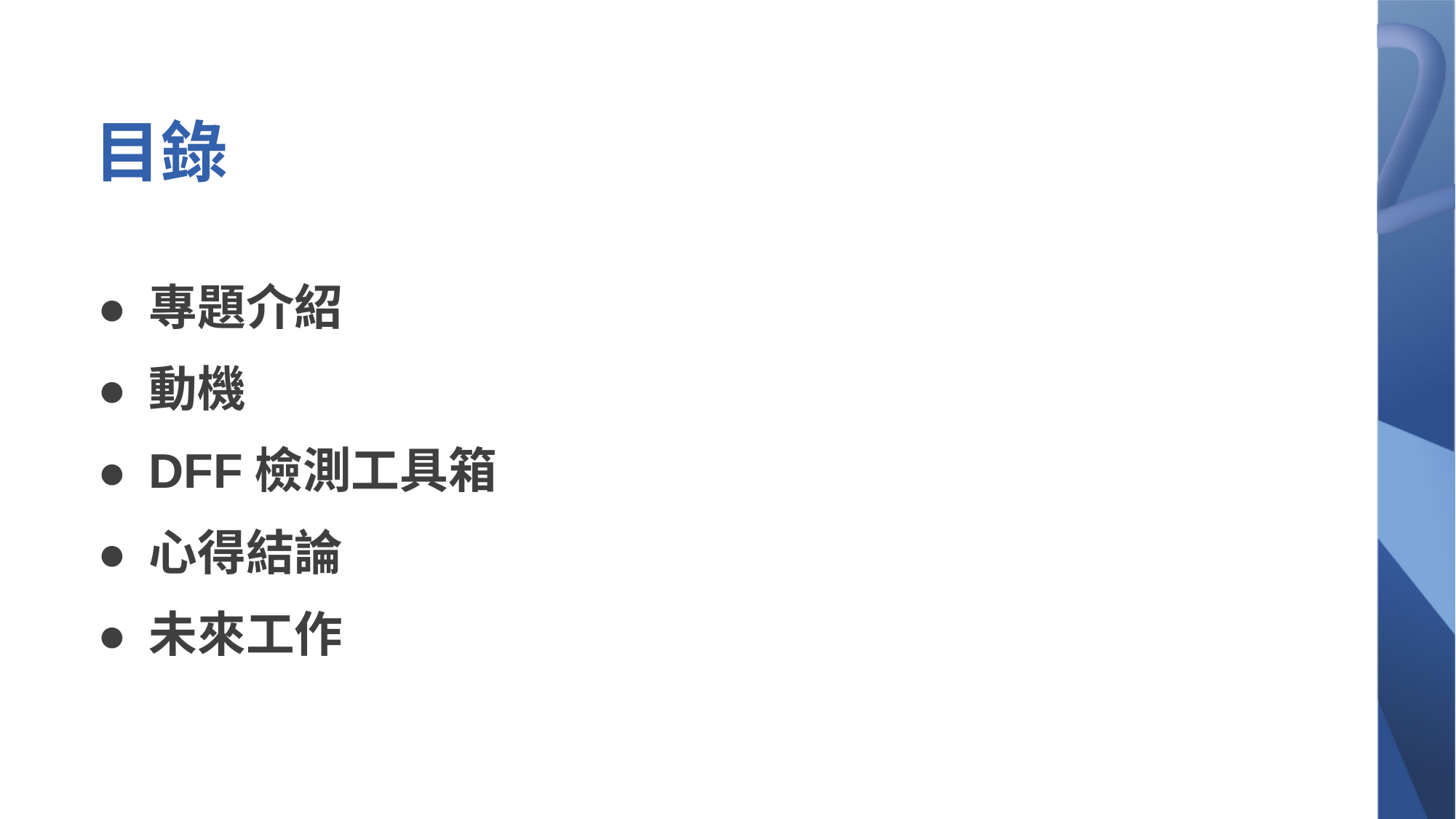

# 目錄
專題介紹
動機
DFF檢測工具箱
心得結論
未來工作